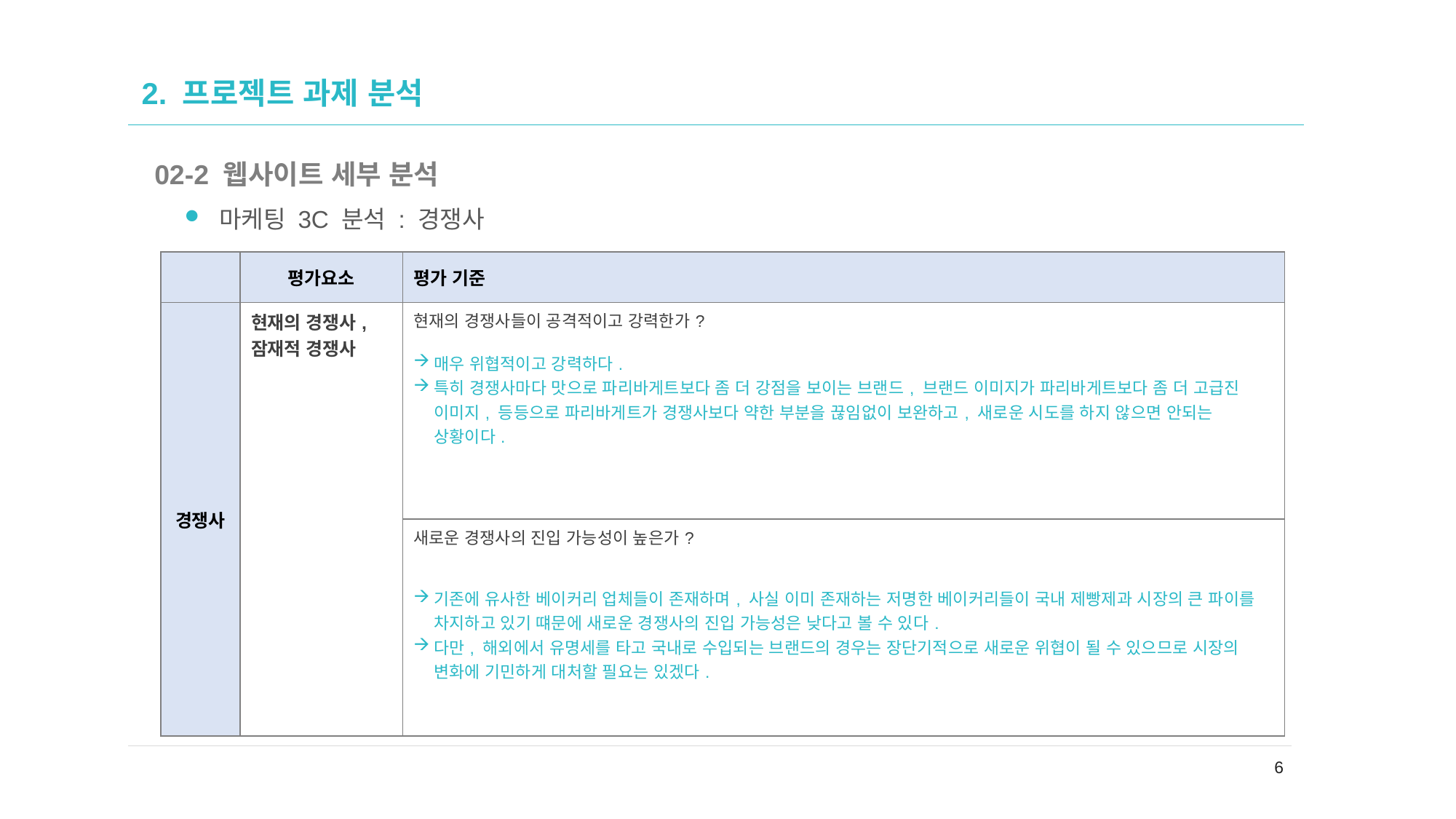

02
# 2. 프로젝트 과제 분석
02-2 웹사이트 세부 분석
마케팅 3C 분석 : 경쟁사

|  | 평가요소 | 평가 기준 |
| --- | --- | --- |
| 경쟁사 | 현재의 경쟁사, 잠재적 경쟁사 | 현재의 경쟁사들이 공격적이고 강력한가? 매우 위협적이고 강력하다. 특히 경쟁사마다 맛으로 파리바게트보다 좀 더 강점을 보이는 브랜드, 브랜드 이미지가 파리바게트보다 좀 더 고급진 이미지, 등등으로 파리바게트가 경쟁사보다 약한 부분을 끊임없이 보완하고, 새로운 시도를 하지 않으면 안되는 상황이다. |
|  |  | 새로운 경쟁사의 진입 가능성이 높은가? 기존에 유사한 베이커리 업체들이 존재하며, 사실 이미 존재하는 저명한 베이커리들이 국내 제빵제과 시장의 큰 파이를 차지하고 있기 떄문에 새로운 경쟁사의 진입 가능성은 낮다고 볼 수 있다. 다만, 해외에서 유명세를 타고 국내로 수입되는 브랜드의 경우는 장단기적으로 새로운 위협이 될 수 있으므로 시장의 변화에 기민하게 대처할 필요는 있겠다. |
6